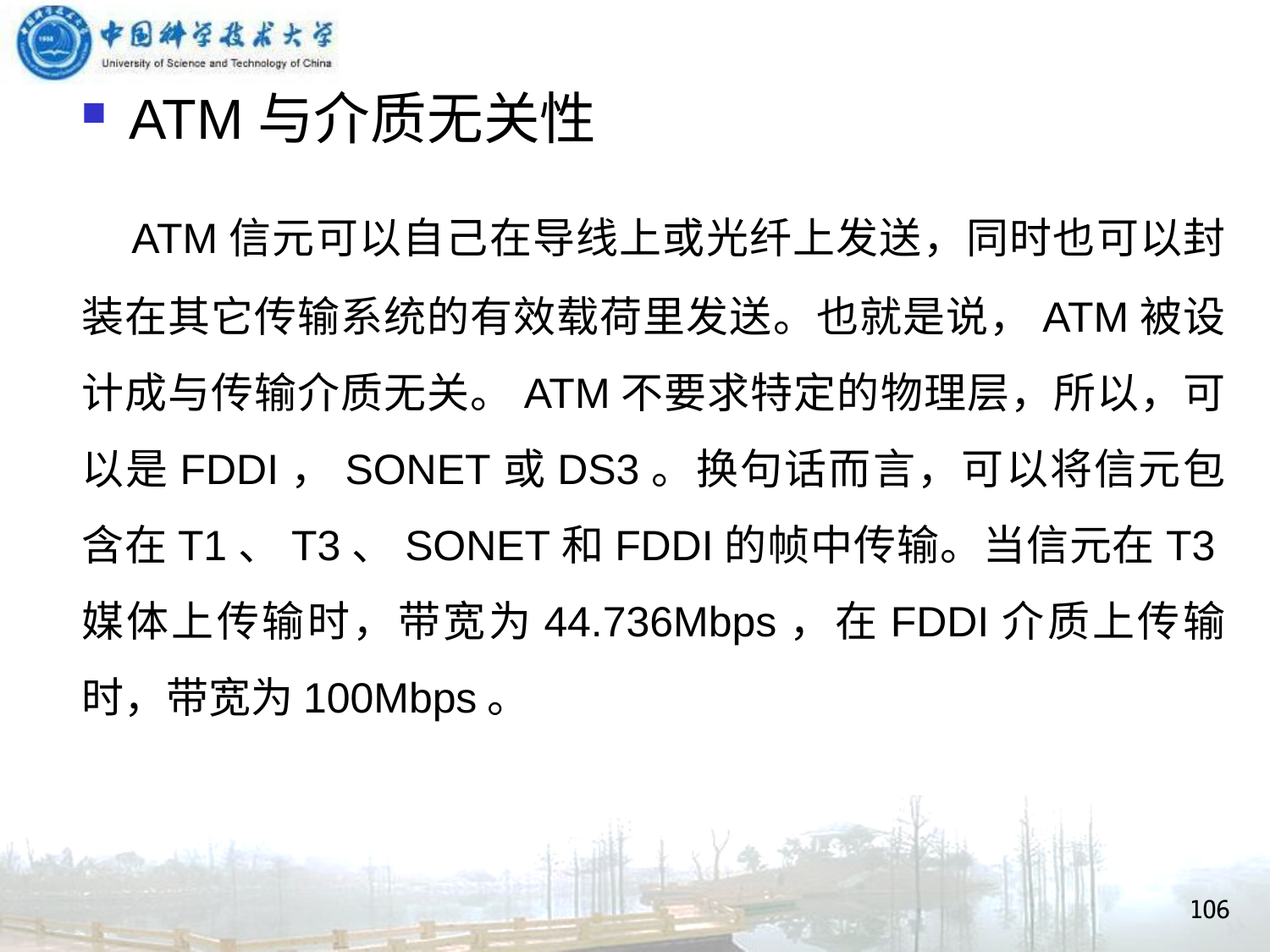

ATM与介质无关性
   ATM信元可以自己在导线上或光纤上发送，同时也可以封装在其它传输系统的有效载荷里发送。也就是说，ATM被设计成与传输介质无关。ATM不要求特定的物理层，所以，可以是FDDI，SONET或DS3。换句话而言，可以将信元包含在T1、T3、SONET和FDDI的帧中传输。当信元在T3媒体上传输时，带宽为44.736Mbps，在FDDI介质上传输时，带宽为100Mbps。

106